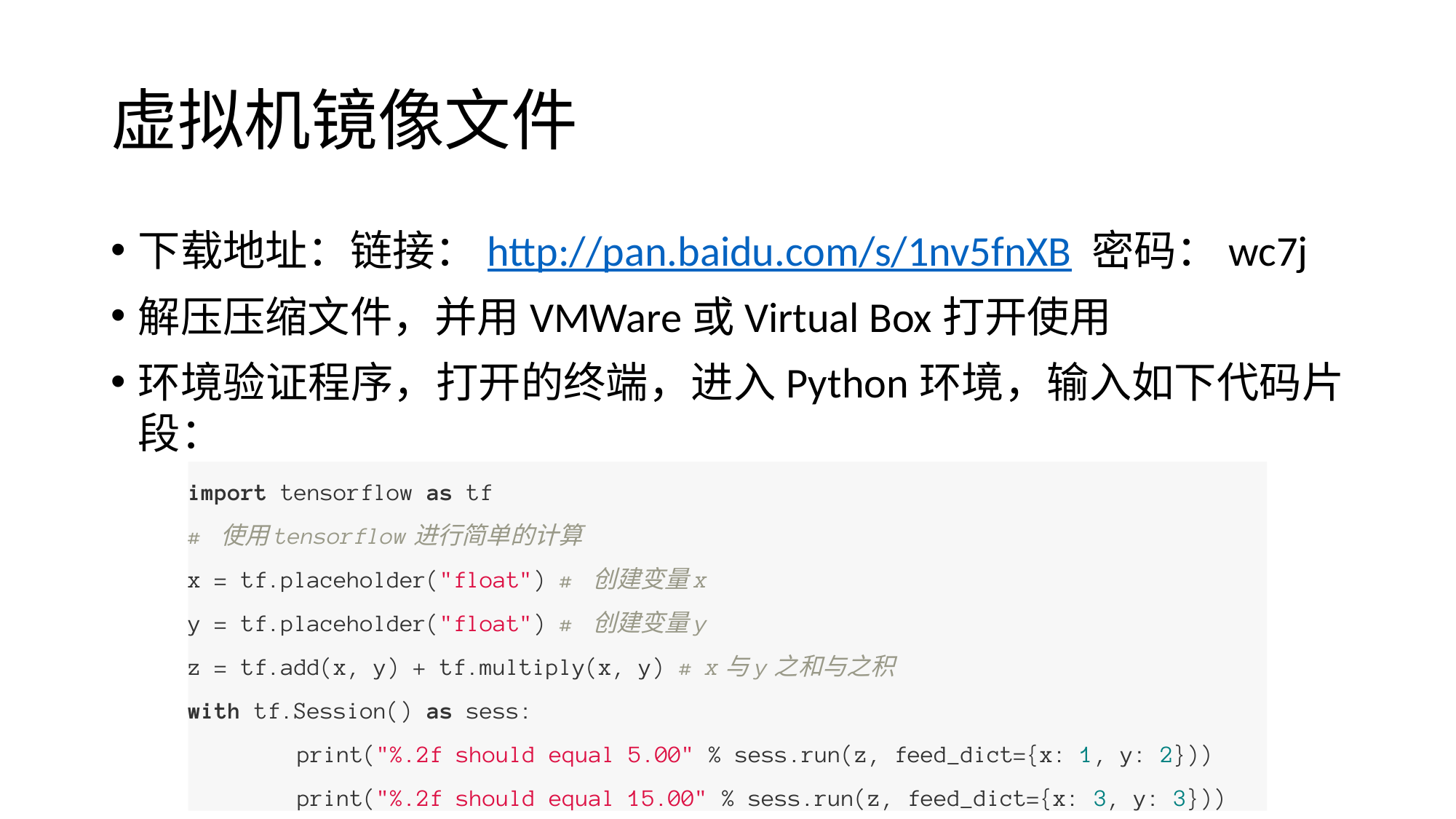

# 虚拟机镜像文件
下载地址：链接：http://pan.baidu.com/s/1nv5fnXB 密码：wc7j
解压压缩文件，并用VMWare或Virtual Box打开使用
环境验证程序，打开的终端，进入Python环境，输入如下代码片段：

import tensorflow as tf
# 使用tensorflow进行简单的计算
x = tf.placeholder("float") # 创建变量x
y = tf.placeholder("float") # 创建变量y
z = tf.add(x, y) + tf.multiply(x, y) # x与y之和与之积
with tf.Session() as sess:
	print("%.2f should equal 5.00" % sess.run(z, feed_dict={x: 1, y: 2}))
	print("%.2f should equal 15.00" % sess.run(z, feed_dict={x: 3, y: 3}))